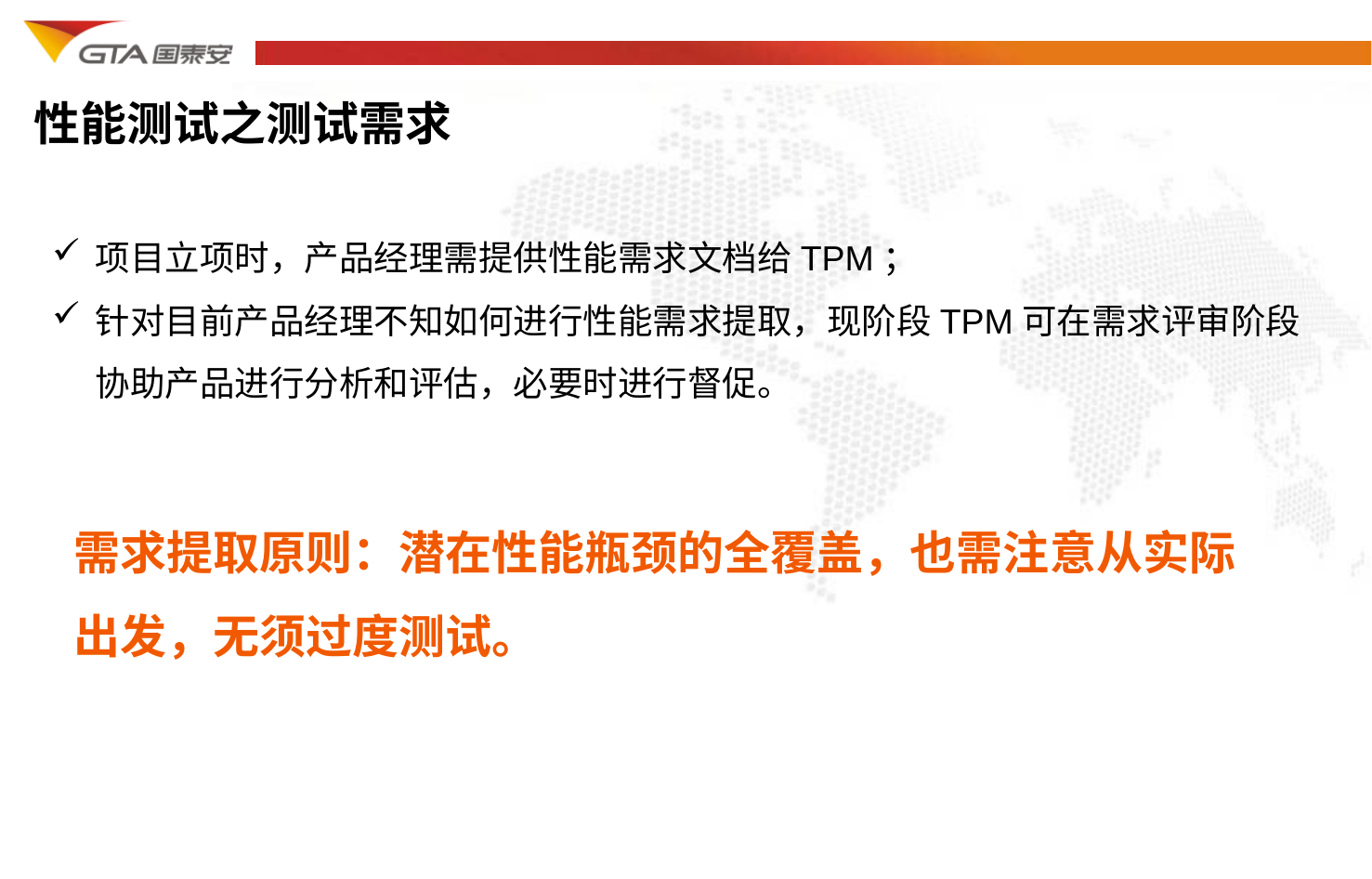

性能测试之测试需求
项目立项时，产品经理需提供性能需求文档给TPM；
针对目前产品经理不知如何进行性能需求提取，现阶段TPM可在需求评审阶段协助产品进行分析和评估，必要时进行督促。
需求提取原则：潜在性能瓶颈的全覆盖，也需注意从实际出发，无须过度测试。